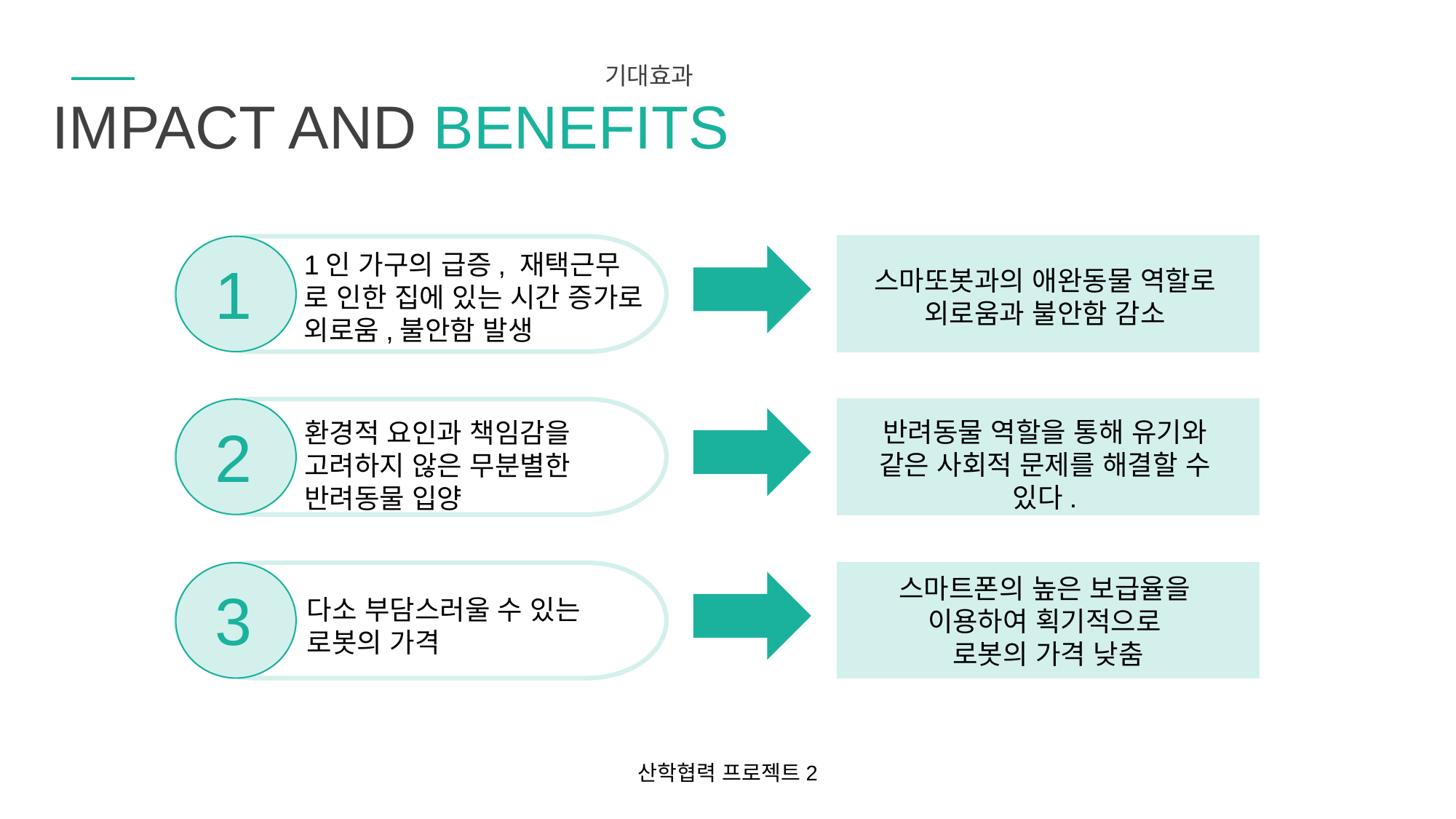

기대효과
IMPACT AND BENEFITS

1인 가구의 급증, 재택근무
로 인한 집에 있는 시간 증가로 외로움,불안함 발생
1

스마또봇과의 애완동물 역할로 외로움과 불안함 감소

반려동물 역할을 통해 유기와 같은 사회적 문제를 해결할 수 있다.
환경적 요인과 책임감을 고려하지 않은 무분별한 반려동물 입양
2

스마트폰의 높은 보급율을
이용하여 획기적으로
로봇의 가격 낮춤
3

다소 부담스러울 수 있는
로봇의 가격
산학협력 프로젝트2